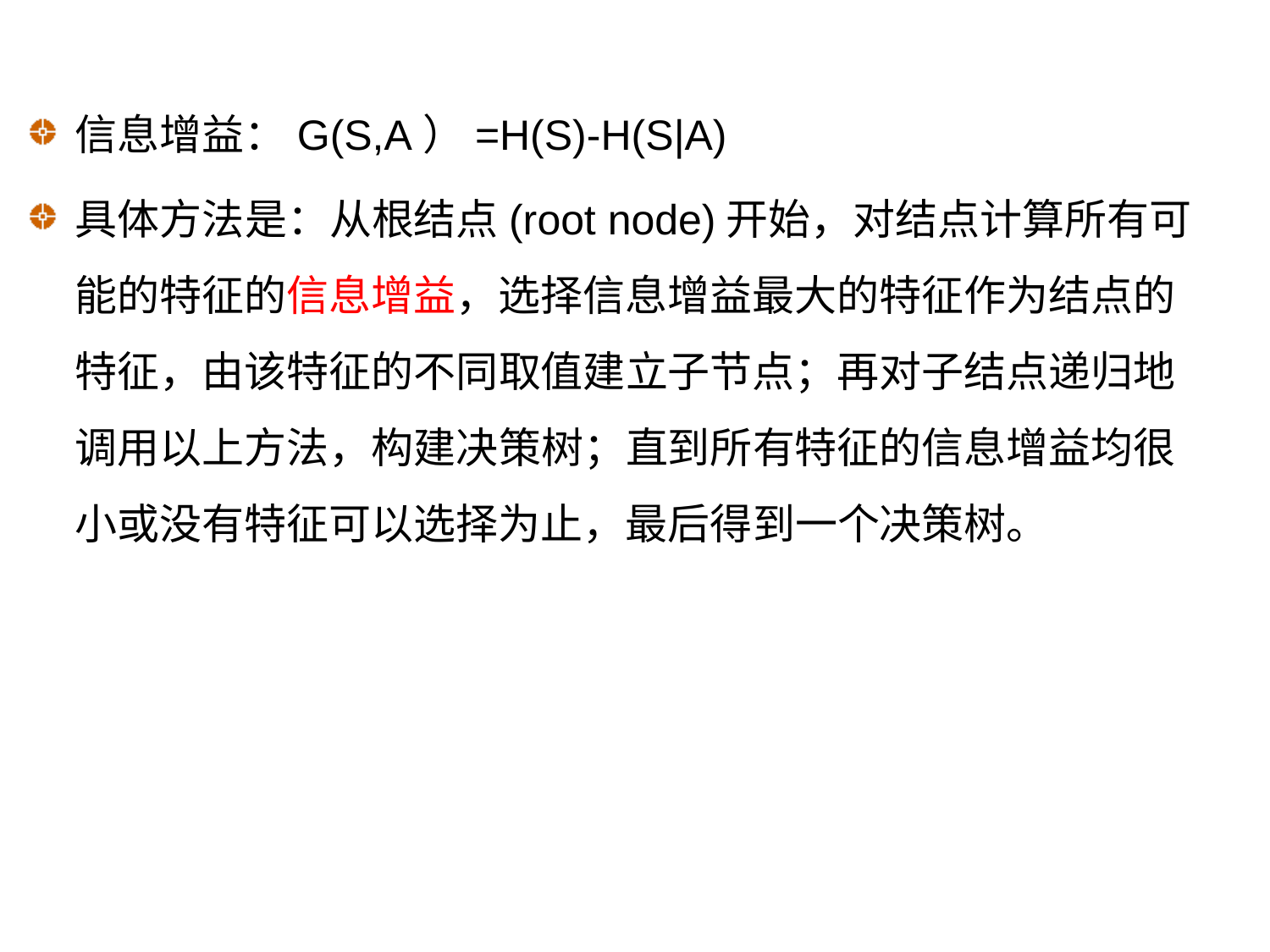

信息增益：G(S,A）=H(S)-H(S|A)
具体方法是：从根结点(root node)开始，对结点计算所有可能的特征的信息增益，选择信息增益最大的特征作为结点的特征，由该特征的不同取值建立子节点；再对子结点递归地调用以上方法，构建决策树；直到所有特征的信息增益均很小或没有特征可以选择为止，最后得到一个决策树。
51